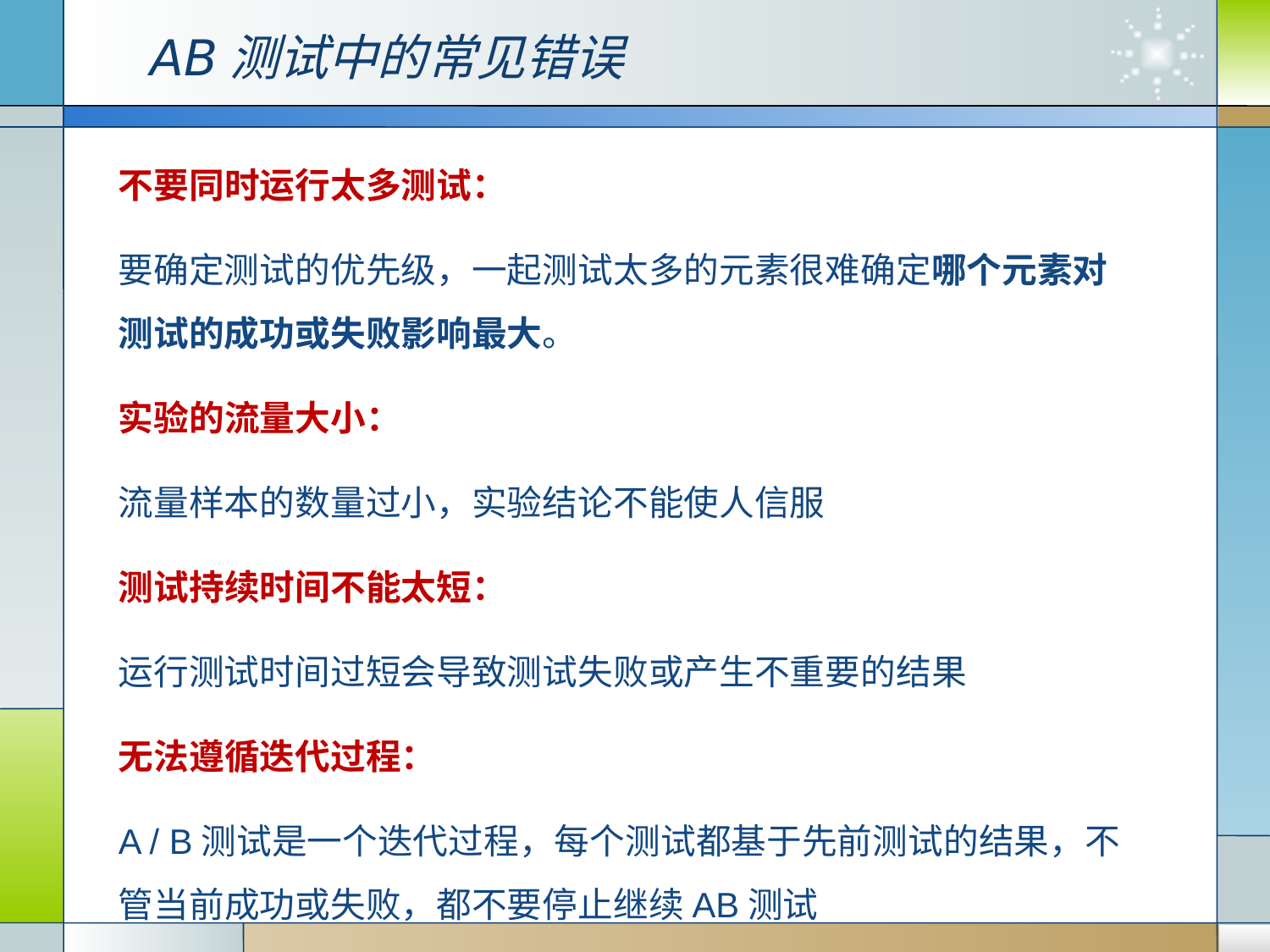

# AB测试中的常见错误
不要同时运行太多测试：
要确定测试的优先级，一起测试太多的元素很难确定哪个元素对测试的成功或失败影响最大。
实验的流量大小：
流量样本的数量过小，实验结论不能使人信服
测试持续时间不能太短：
运行测试时间过短会导致测试失败或产生不重要的结果
无法遵循迭代过程：
A / B测试是一个迭代过程，每个测试都基于先前测试的结果，不管当前成功或失败，都不要停止继续AB测试